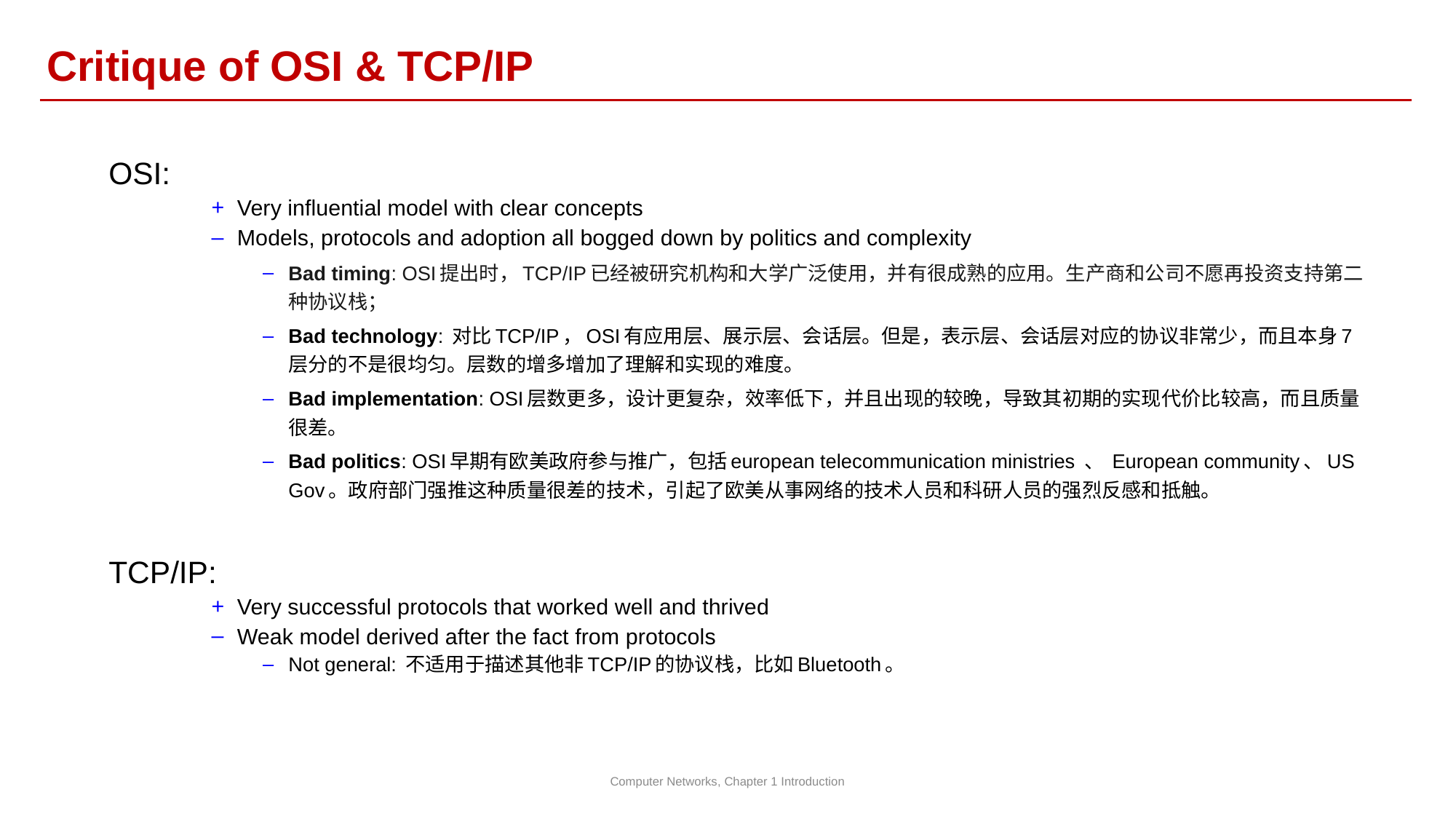

Critique of OSI & TCP/IP
OSI:
Very influential model with clear concepts
Models, protocols and adoption all bogged down by politics and complexity
Bad timing: OSI提出时，TCP/IP已经被研究机构和大学广泛使用，并有很成熟的应用。生产商和公司不愿再投资支持第二种协议栈；
Bad technology: 对比TCP/IP，OSI有应用层、展示层、会话层。但是，表示层、会话层对应的协议非常少，而且本身7层分的不是很均匀。层数的增多增加了理解和实现的难度。
Bad implementation: OSI层数更多，设计更复杂，效率低下，并且出现的较晚，导致其初期的实现代价比较高，而且质量很差。
Bad politics: OSI早期有欧美政府参与推广，包括european telecommunication ministries 、 European community、US Gov。政府部门强推这种质量很差的技术，引起了欧美从事网络的技术人员和科研人员的强烈反感和抵触。

TCP/IP:
Very successful protocols that worked well and thrived
Weak model derived after the fact from protocols
Not general: 不适用于描述其他非TCP/IP的协议栈，比如Bluetooth。

Computer Networks, Chapter 1 Introduction